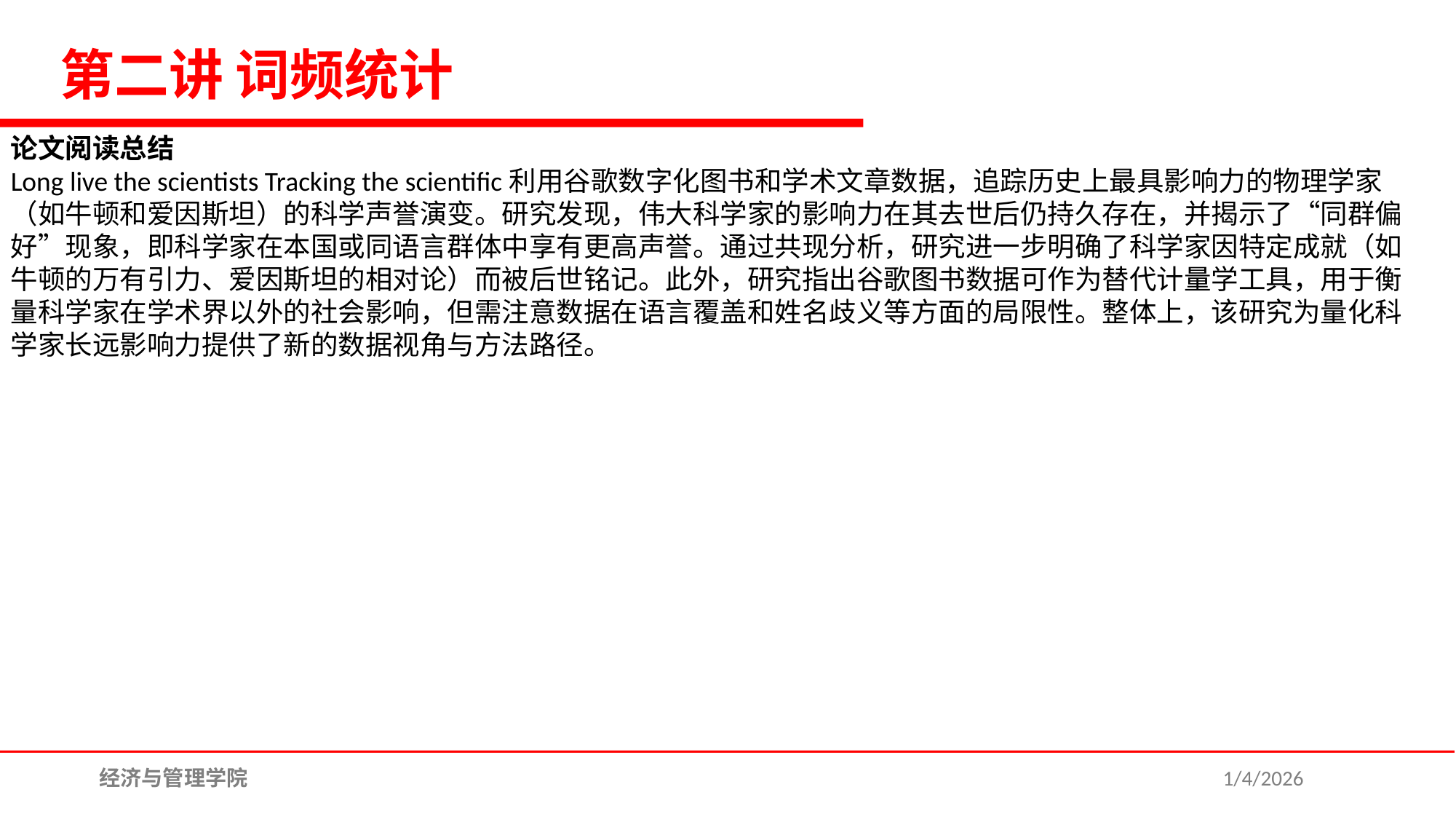

第二讲 词频统计
论文阅读总结
Long live the scientists Tracking the scientific利用谷歌数字化图书和学术文章数据，追踪历史上最具影响力的物理学家（如牛顿和爱因斯坦）的科学声誉演变。研究发现，伟大科学家的影响力在其去世后仍持久存在，并揭示了“同群偏好”现象，即科学家在本国或同语言群体中享有更高声誉。通过共现分析，研究进一步明确了科学家因特定成就（如牛顿的万有引力、爱因斯坦的相对论）而被后世铭记。此外，研究指出谷歌图书数据可作为替代计量学工具，用于衡量科学家在学术界以外的社会影响，但需注意数据在语言覆盖和姓名歧义等方面的局限性。整体上，该研究为量化科学家长远影响力提供了新的数据视角与方法路径。